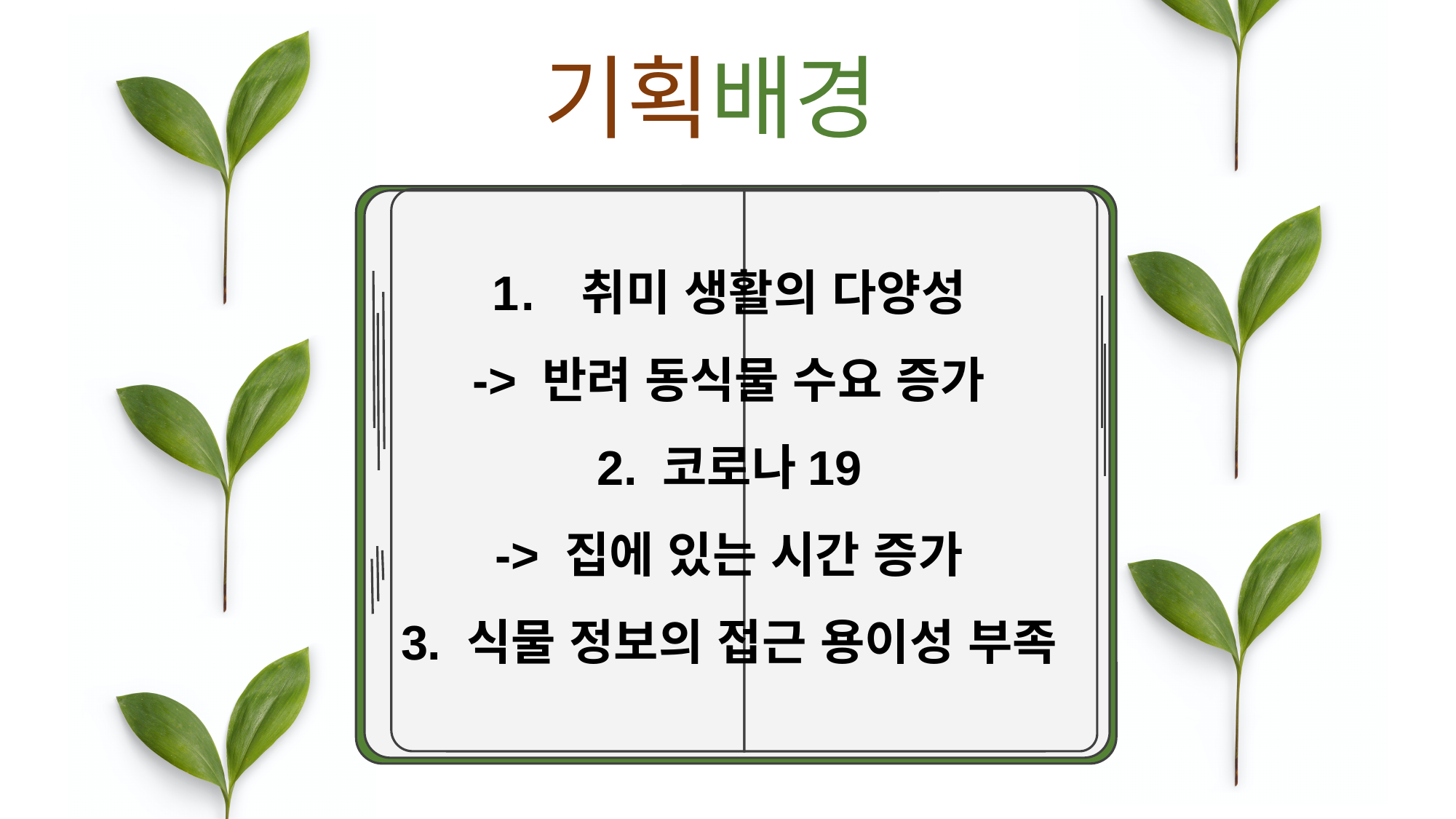

기획배경

취미 생활의 다양성
-> 반려 동식물 수요 증가
2. 코로나19
-> 집에 있는 시간 증가
3. 식물 정보의 접근 용이성 부족